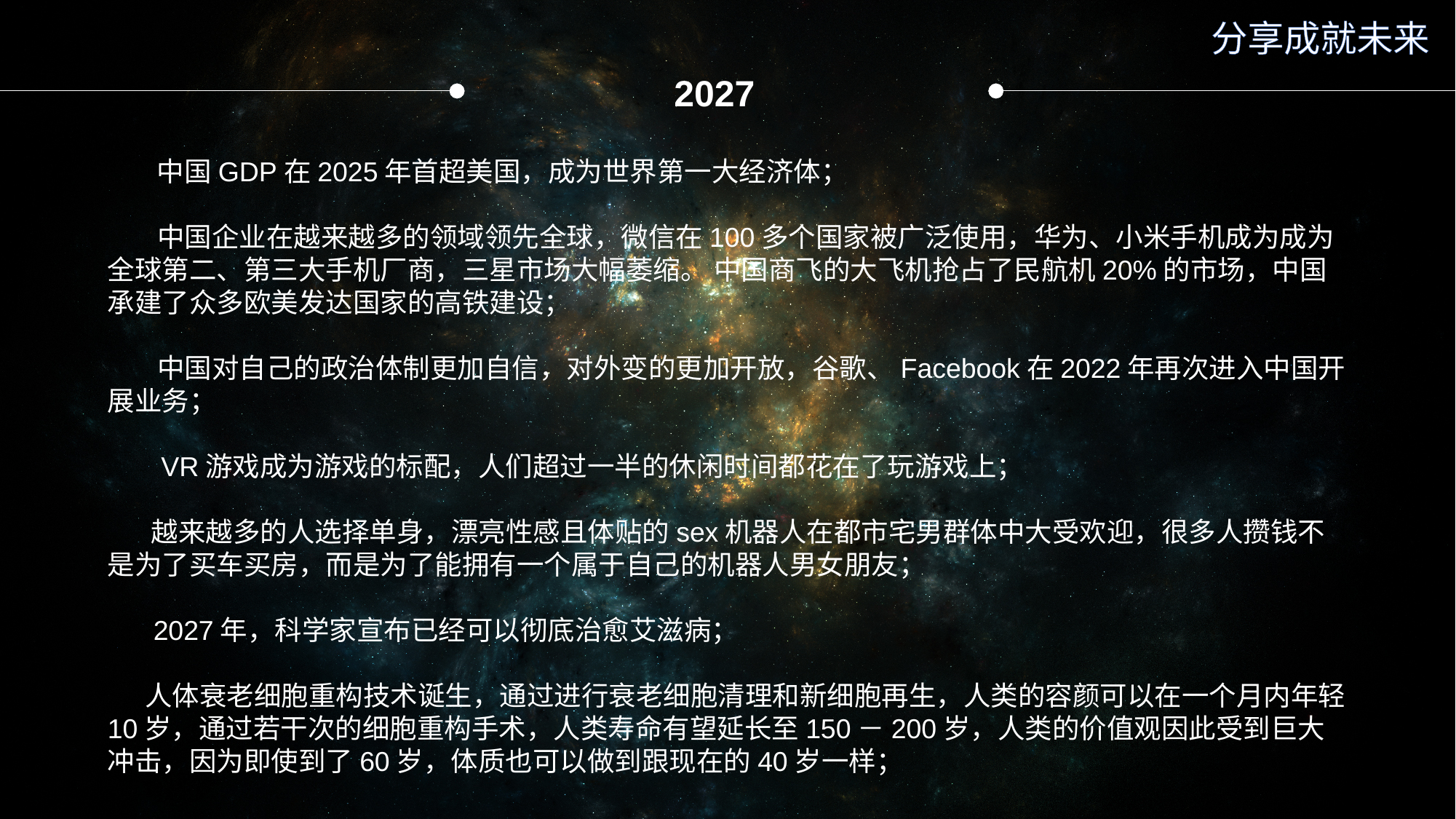

分享成就未来
2027

        中国GDP在2025年首超美国，成为世界第一大经济体；

       中国企业在越来越多的领域领先全球，微信在100多个国家被广泛使用，华为、小米手机成为成为全球第二、第三大手机厂商，三星市场大幅萎缩。 中国商飞的大飞机抢占了民航机20%的市场，中国承建了众多欧美发达国家的高铁建设；

       中国对自己的政治体制更加自信，对外变的更加开放，谷歌、Facebook在2022年再次进入中国开展业务；

       VR游戏成为游戏的标配，人们超过一半的休闲时间都花在了玩游戏上；

      越来越多的人选择单身，漂亮性感且体贴的sex机器人在都市宅男群体中大受欢迎，很多人攒钱不是为了买车买房，而是为了能拥有一个属于自己的机器人男女朋友；

      2027年，科学家宣布已经可以彻底治愈艾滋病；

     人体衰老细胞重构技术诞生，通过进行衰老细胞清理和新细胞再生，人类的容颜可以在一个月内年轻10岁，通过若干次的细胞重构手术，人类寿命有望延长至150－200岁，人类的价值观因此受到巨大冲击，因为即使到了60岁，体质也可以做到跟现在的40岁一样；